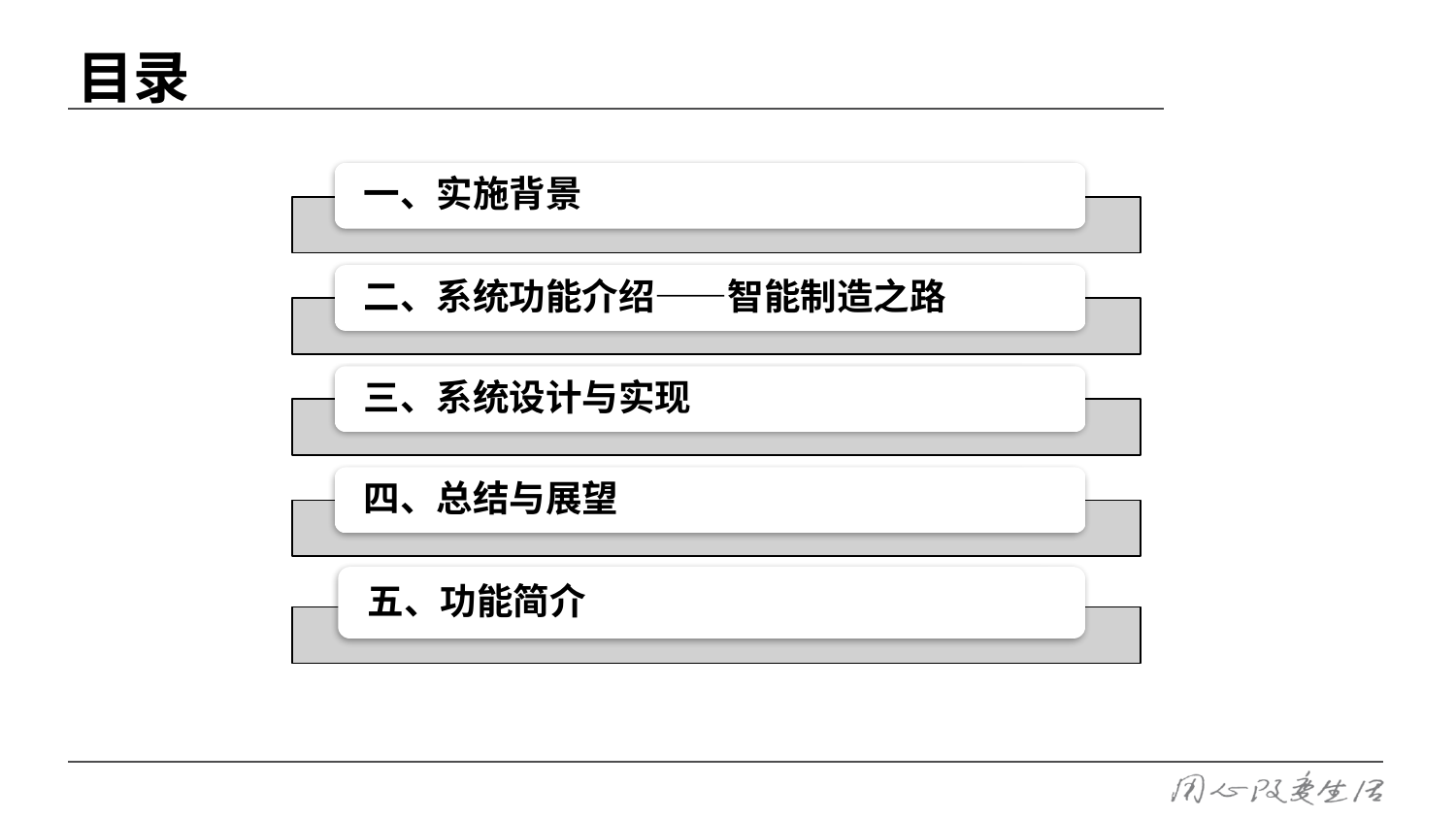

目录
一、实施背景
二、系统功能介绍——智能制造之路
三、系统设计与实现
四、总结与展望
五、功能简介